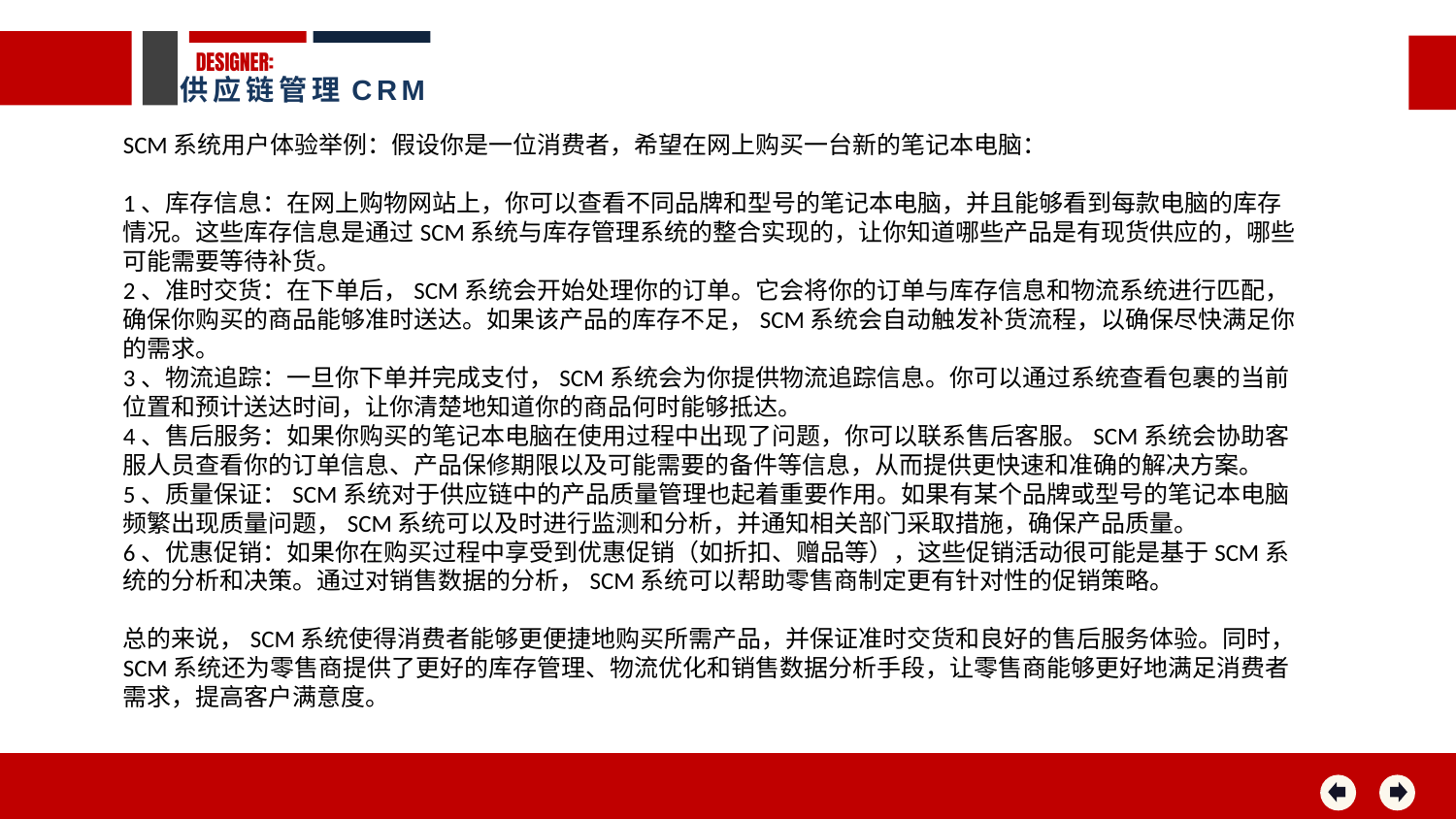

DESIGNER:
供应链管理CRM
SCM系统用户体验举例：假设你是一位消费者，希望在网上购买一台新的笔记本电脑：

1、库存信息：在网上购物网站上，你可以查看不同品牌和型号的笔记本电脑，并且能够看到每款电脑的库存情况。这些库存信息是通过SCM系统与库存管理系统的整合实现的，让你知道哪些产品是有现货供应的，哪些可能需要等待补货。
2、准时交货：在下单后，SCM系统会开始处理你的订单。它会将你的订单与库存信息和物流系统进行匹配，确保你购买的商品能够准时送达。如果该产品的库存不足，SCM系统会自动触发补货流程，以确保尽快满足你的需求。
3、物流追踪：一旦你下单并完成支付，SCM系统会为你提供物流追踪信息。你可以通过系统查看包裹的当前位置和预计送达时间，让你清楚地知道你的商品何时能够抵达。
4、售后服务：如果你购买的笔记本电脑在使用过程中出现了问题，你可以联系售后客服。SCM系统会协助客服人员查看你的订单信息、产品保修期限以及可能需要的备件等信息，从而提供更快速和准确的解决方案。
5、质量保证：SCM系统对于供应链中的产品质量管理也起着重要作用。如果有某个品牌或型号的笔记本电脑频繁出现质量问题，SCM系统可以及时进行监测和分析，并通知相关部门采取措施，确保产品质量。
6、优惠促销：如果你在购买过程中享受到优惠促销（如折扣、赠品等），这些促销活动很可能是基于SCM系统的分析和决策。通过对销售数据的分析，SCM系统可以帮助零售商制定更有针对性的促销策略。

总的来说，SCM系统使得消费者能够更便捷地购买所需产品，并保证准时交货和良好的售后服务体验。同时，SCM系统还为零售商提供了更好的库存管理、物流优化和销售数据分析手段，让零售商能够更好地满足消费者需求，提高客户满意度。